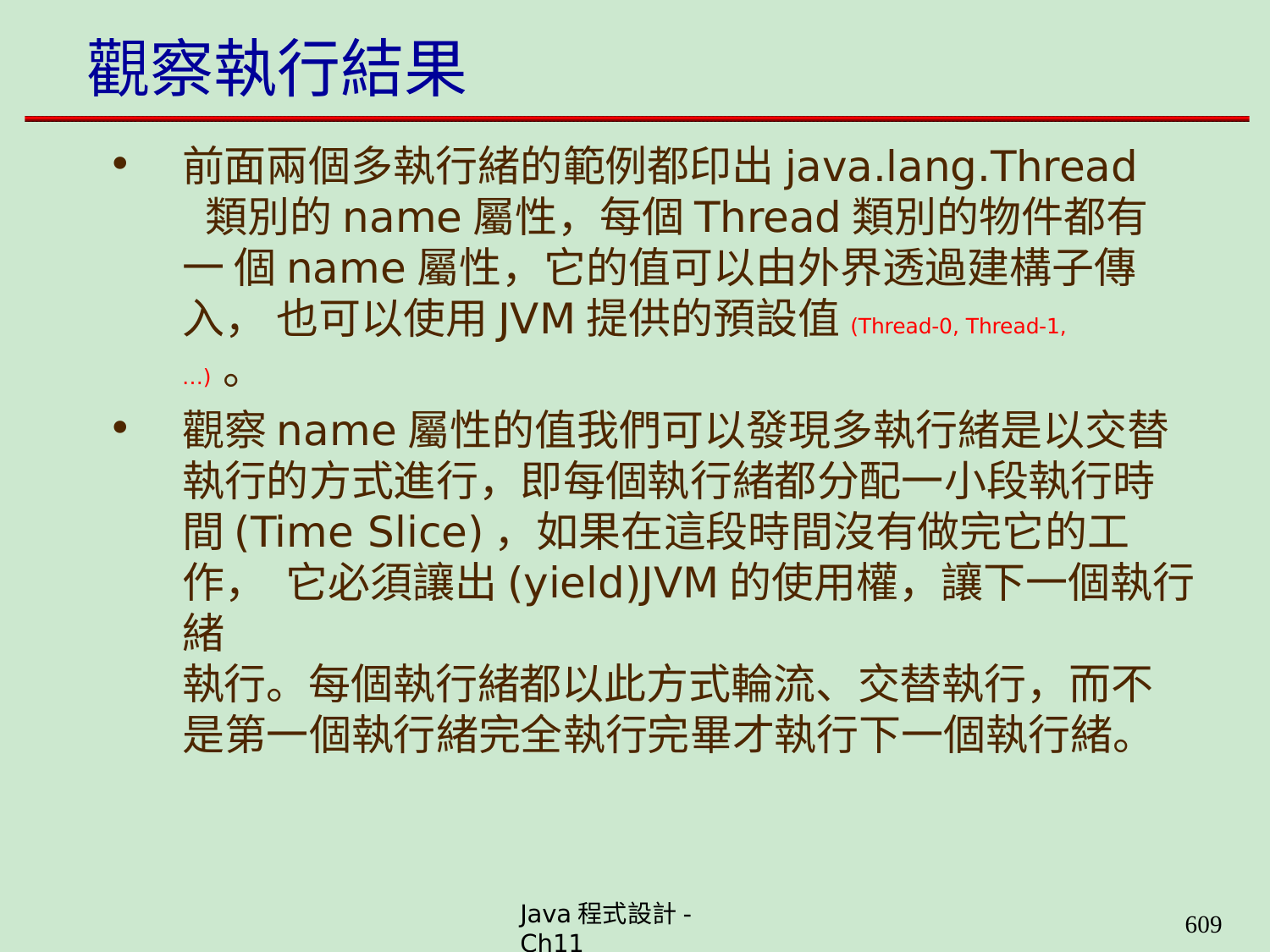

# 觀察執行結果
前面兩個多執行緒的範例都印出java.lang.Thread  類別的name屬性，每個Thread類別的物件都有一 個name屬性，它的值可以由外界透過建構子傳入， 也可以使用JVM提供的預設值(Thread-0, Thread-1, …) 。
觀察name屬性的值我們可以發現多執行緒是以交替 執行的方式進行，即每個執行緒都分配一小段執行時 間(Time Slice)，如果在這段時間沒有做完它的工作，  它必須讓出(yield)JVM的使用權，讓下一個執行緒
執行。每個執行緒都以此方式輪流、交替執行，而不
是第一個執行緒完全執行完畢才執行下一個執行緒。
Java程式設計-Ch11
609